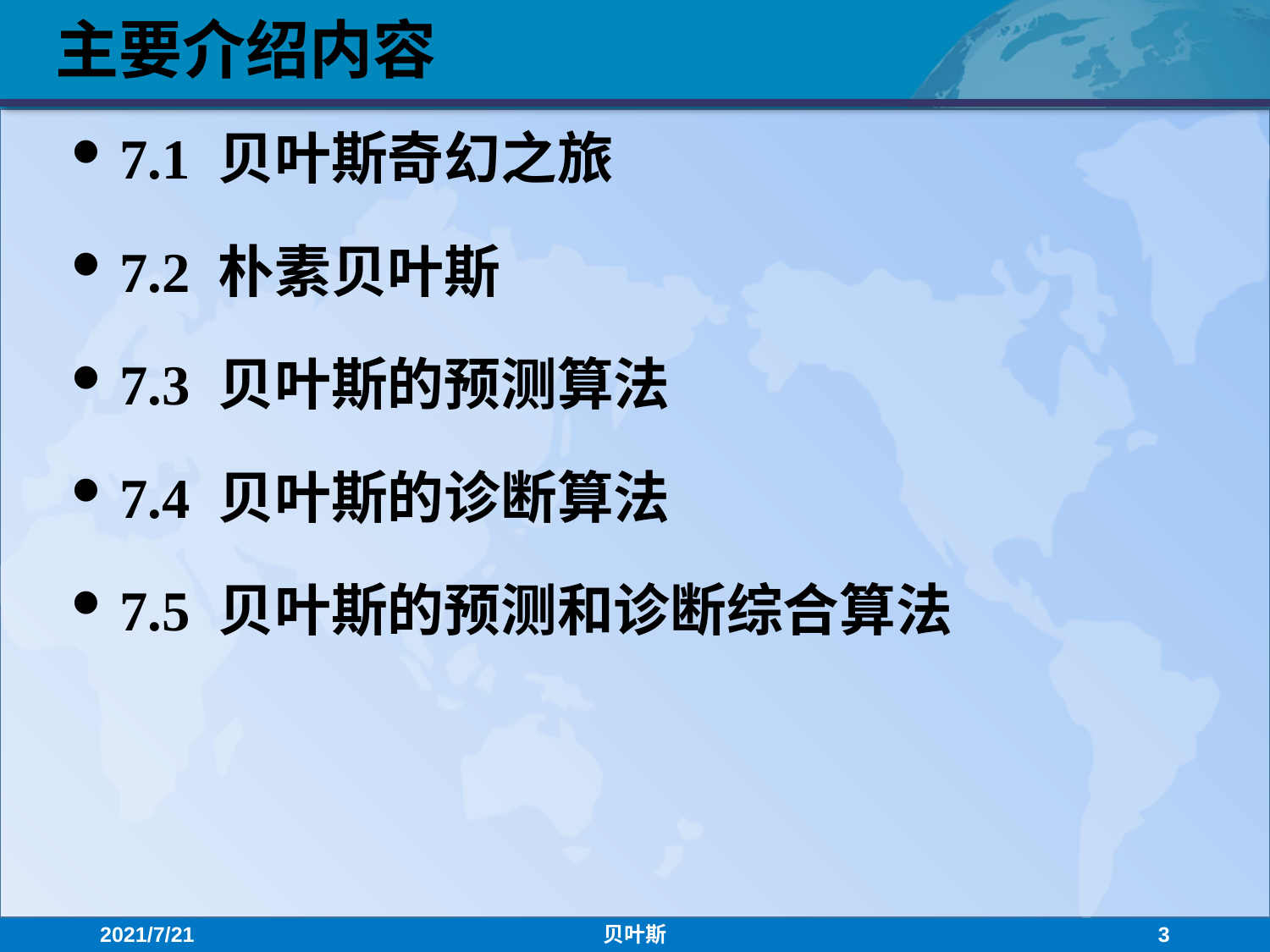

主要介绍内容
7.1 贝叶斯奇幻之旅
7.2 朴素贝叶斯
7.3 贝叶斯的预测算法
7.4 贝叶斯的诊断算法
7.5 贝叶斯的预测和诊断综合算法

2021/7/21
贝叶斯
3